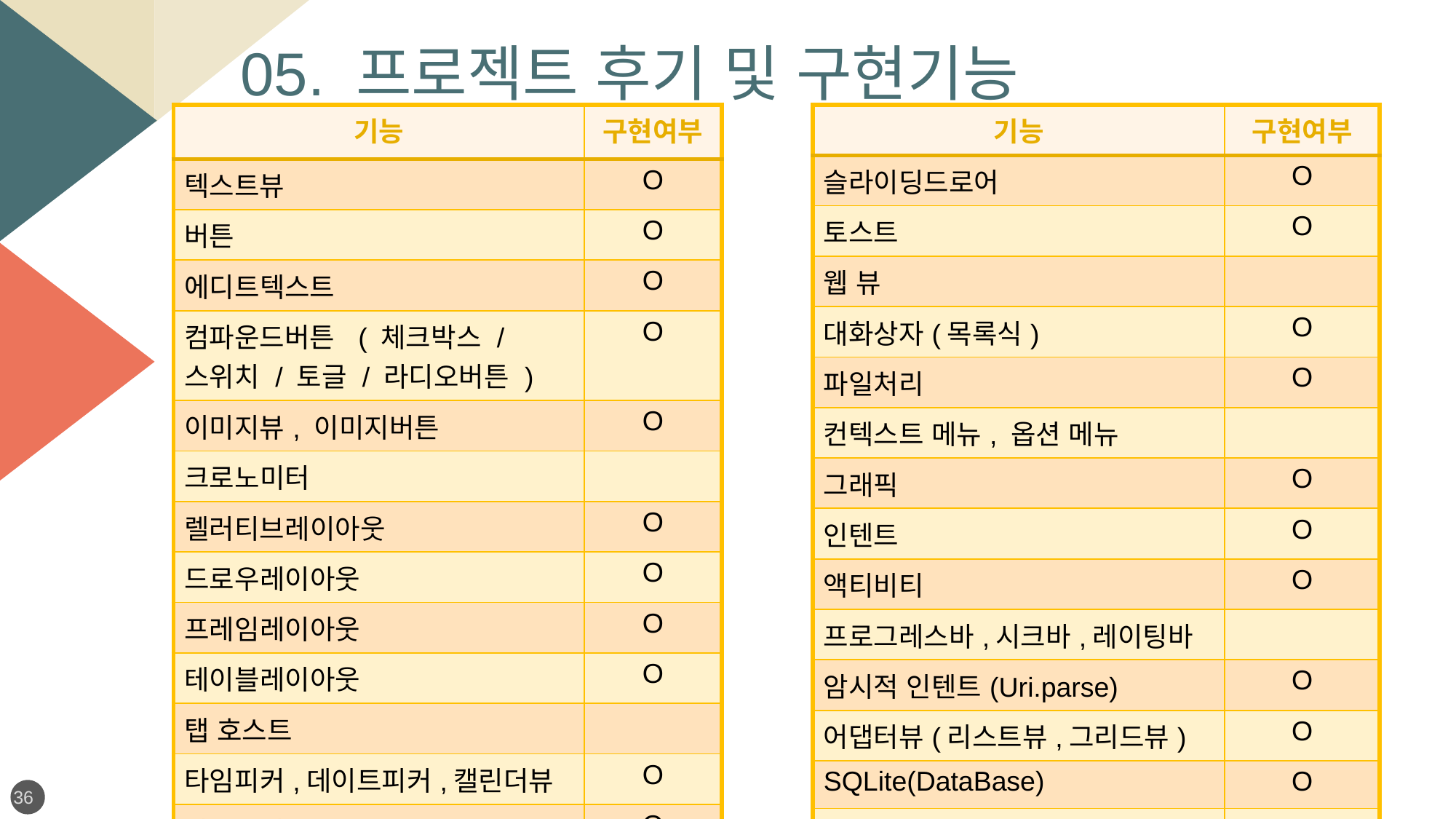

05. 프로젝트 후기 및 구현기능
| 기능 | 구현여부 |
| --- | --- |
| 슬라이딩드로어 | O |
| 토스트 | O |
| 웹 뷰 |  |
| 대화상자(목록식) | O |
| 파일처리 | O |
| 컨텍스트 메뉴, 옵션 메뉴 |  |
| 그래픽 | O |
| 인텐트 | O |
| 액티비티 | O |
| 프로그레스바,시크바,레이팅바 |  |
| 암시적 인텐트(Uri.parse) | O |
| 어댑터뷰(리스트뷰,그리드뷰) | O |
| SQLite(DataBase) | O |
| 오디오 | O |
| 기능 | 구현여부 |
| --- | --- |
| 텍스트뷰 | O |
| 버튼 | O |
| 에디트텍스트 | O |
| 컴파운드버튼 ( 체크박스 / 스위치 / 토글 / 라디오버튼 ) | O |
| 이미지뷰, 이미지버튼 | O |
| 크로노미터 |  |
| 렐러티브레이아웃 | O |
| 드로우레이아웃 | O |
| 프레임레이아웃 | O |
| 테이블레이아웃 | O |
| 탭 호스트 |  |
| 타임피커,데이트피커,캘린더뷰 | O |
| 자동완성텍스트뷰 | O |
| 스크롤뷰 | O |
36